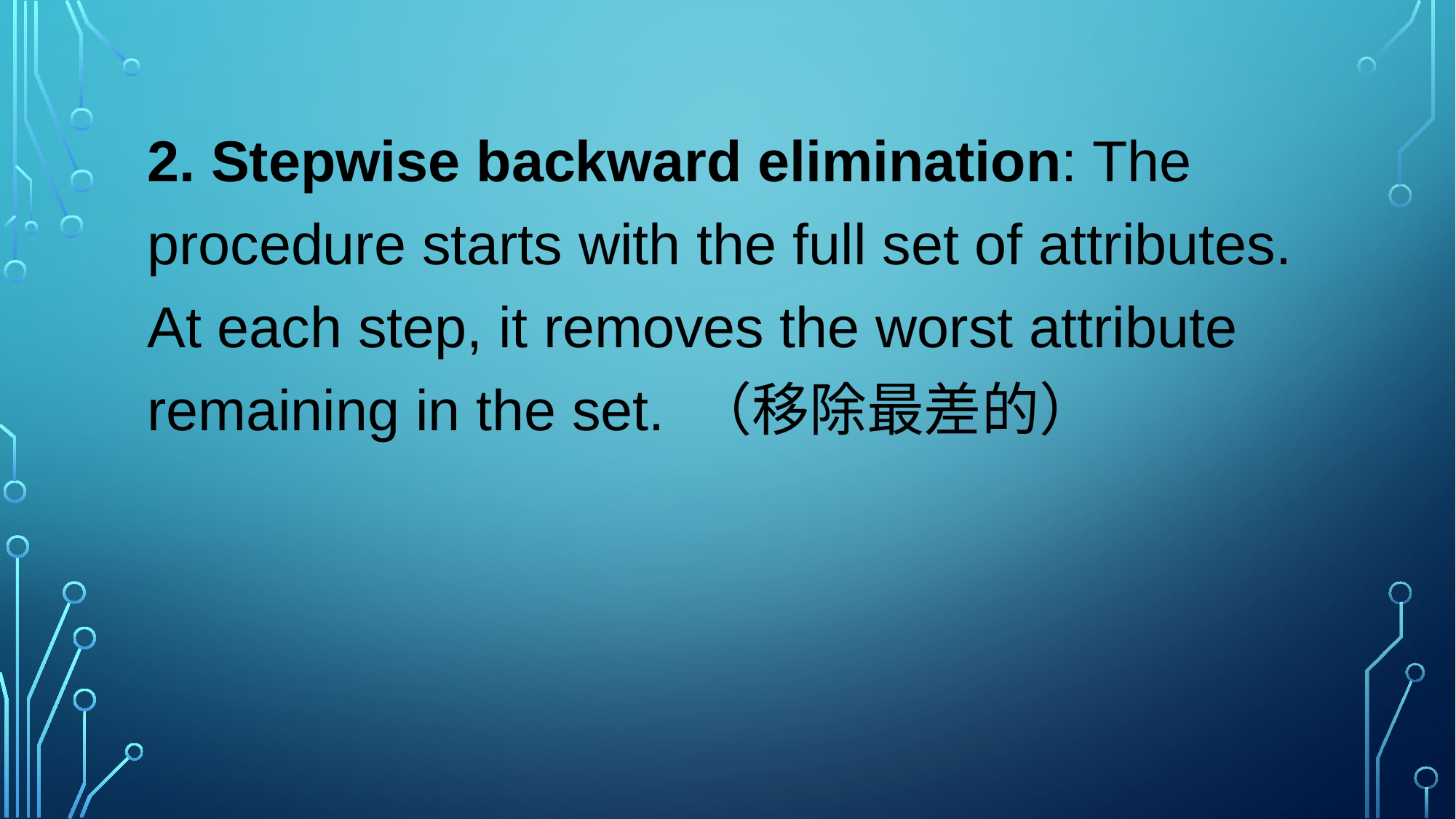

#
2. Stepwise backward elimination: The procedure starts with the full set of attributes. At each step, it removes the worst attribute remaining in the set. （移除最差的）